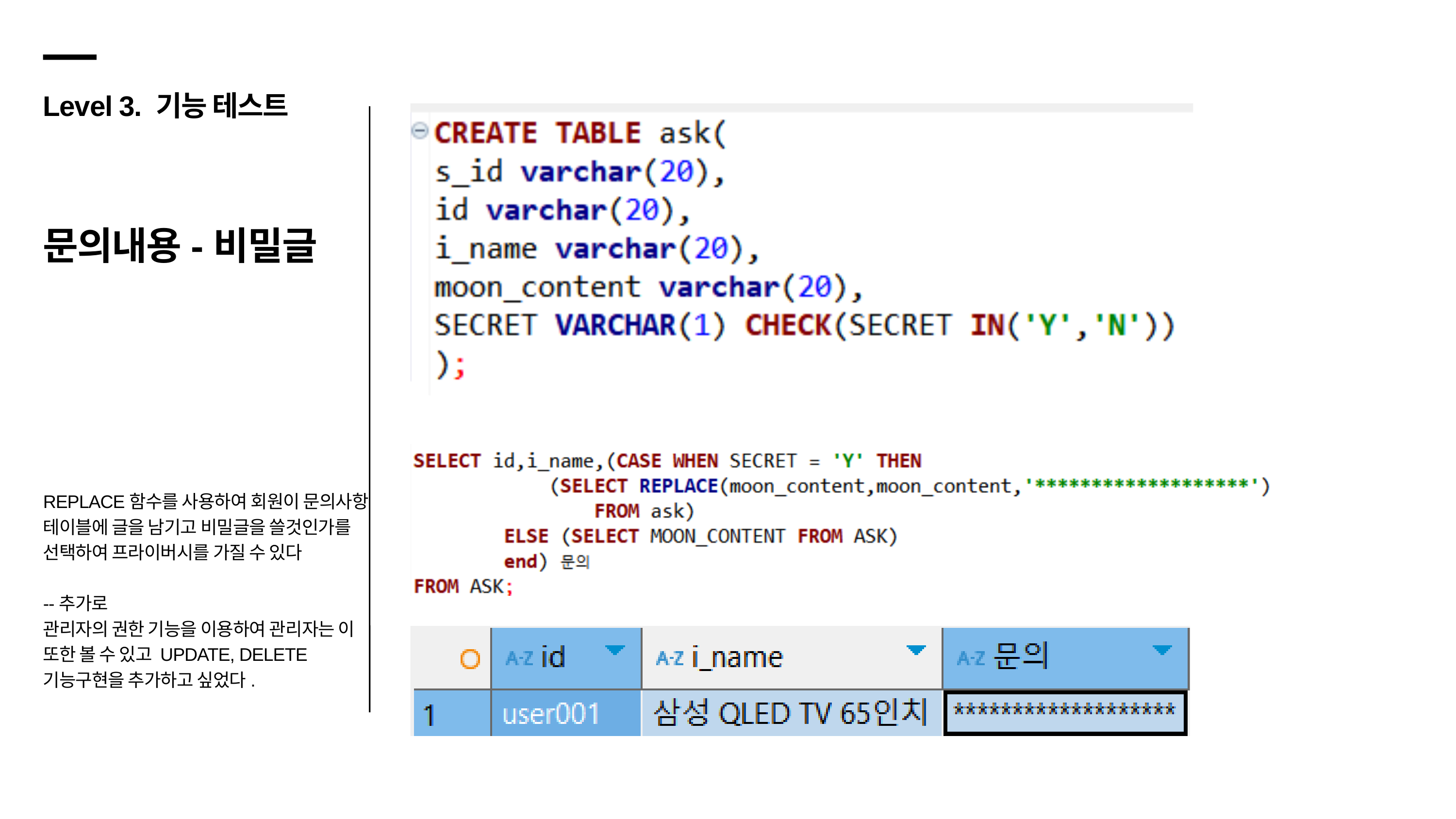

Level 3. 기능 테스트

문의내용-비밀글

REPLACE함수를 사용하여 회원이 문의사항 테이블에 글을 남기고 비밀글을 쓸것인가를 선택하여 프라이버시를 가질 수 있다

--추가로
관리자의 권한 기능을 이용하여 관리자는 이 또한 볼 수 있고 UPDATE, DELETE기능구현을 추가하고 싶었다.